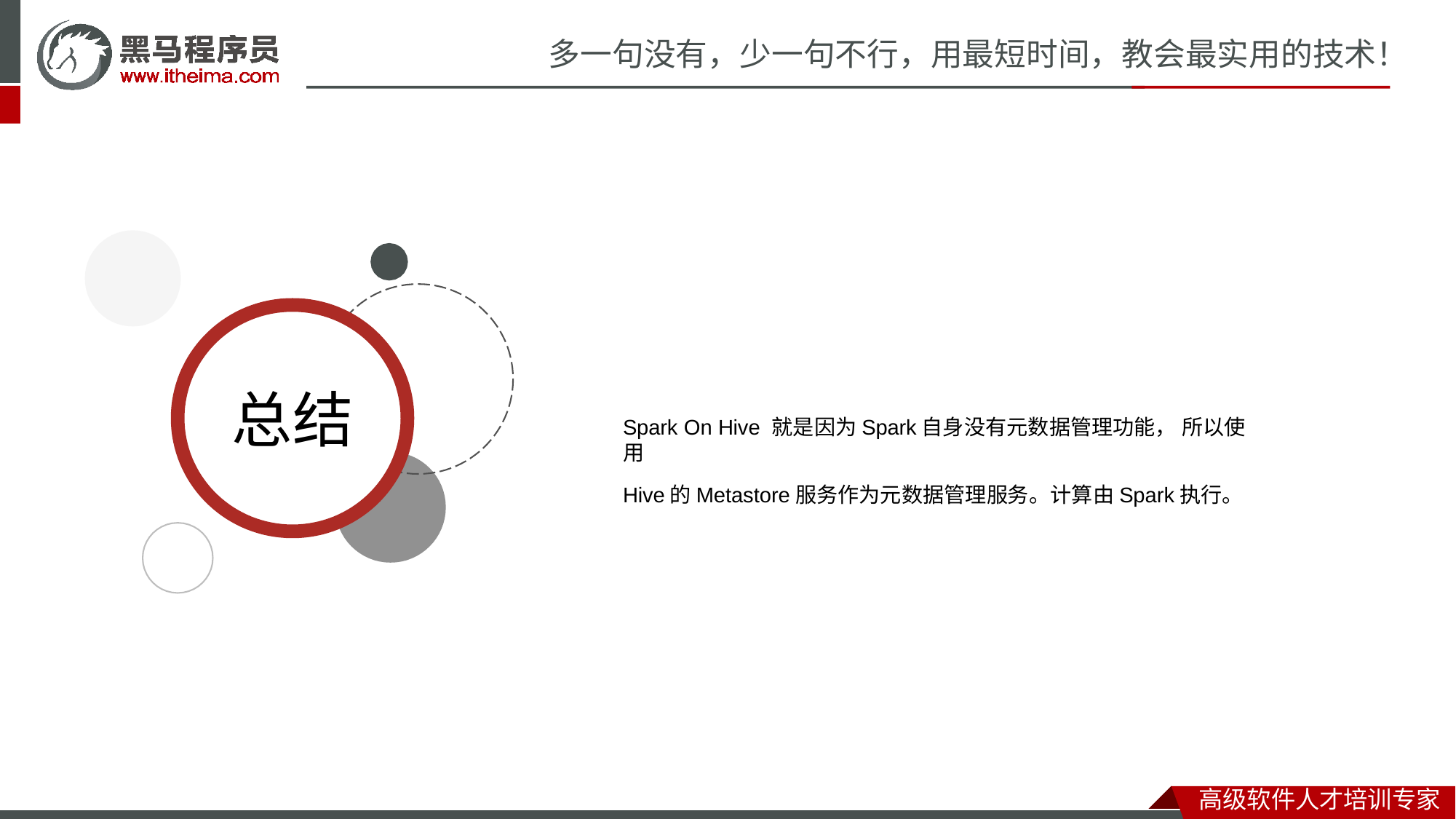

# 多一句没有，少一句不行，用最短时间，教会最实用的技术！

总结
Spark On Hive 就是因为Spark自身没有元数据管理功能， 所以使用

Hive的Metastore服务作为元数据管理服务。计算由Spark执行。
高级软件人才培训专家